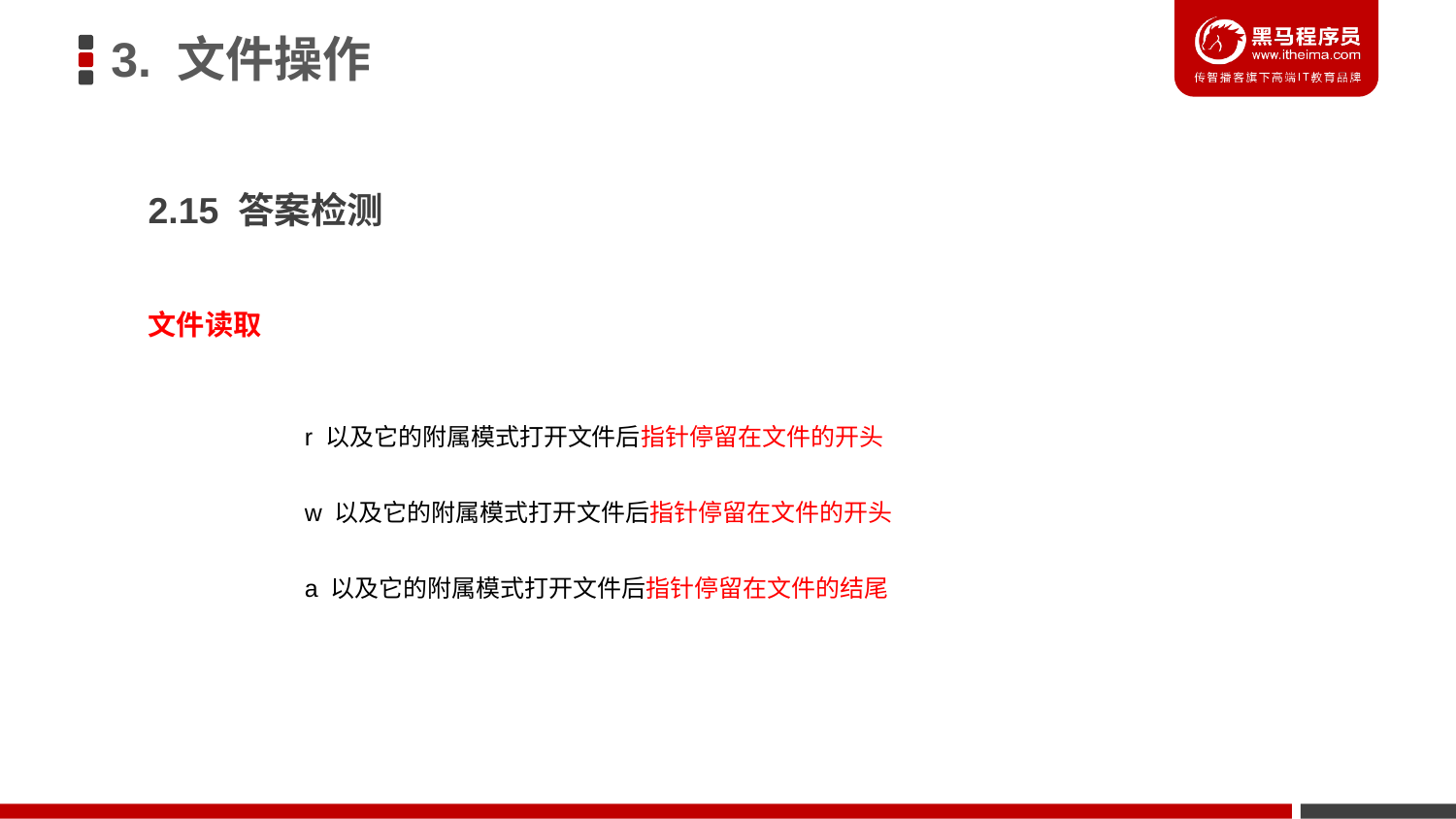

3. 文件操作
2.15 答案检测
文件读取

r 以及它的附属模式打开文件后指针停留在文件的开头

w 以及它的附属模式打开文件后指针停留在文件的开头

a 以及它的附属模式打开文件后指针停留在文件的结尾